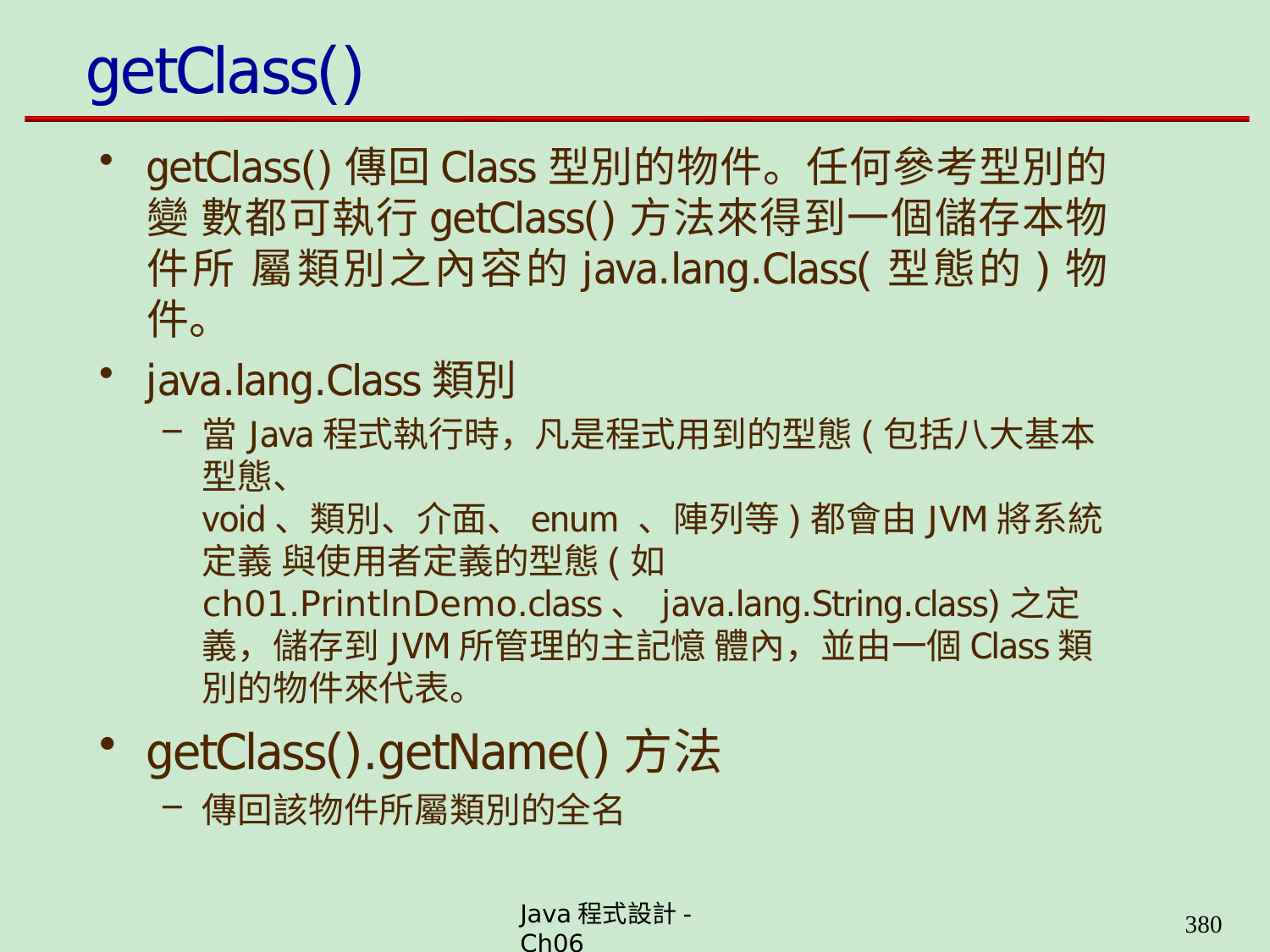

# getClass()
getClass()傳回Class型別的物件。任何參考型別的變 數都可執行getClass()方法來得到一個儲存本物件所 屬類別之內容的java.lang.Class(型態的)物件。
java.lang.Class類別
當Java程式執行時，凡是程式用到的型態(包括八大基本型態、
void、類別、介面、enum 、陣列等)都會由JVM將系統定義 與使用者定義的型態(如ch01.PrintlnDemo.class、 java.lang.String.class)之定義，儲存到JVM所管理的主記憶 體內，並由一個Class類別的物件來代表。
getClass().getName()方法
傳回該物件所屬類別的全名
Java程式設計-Ch06
380